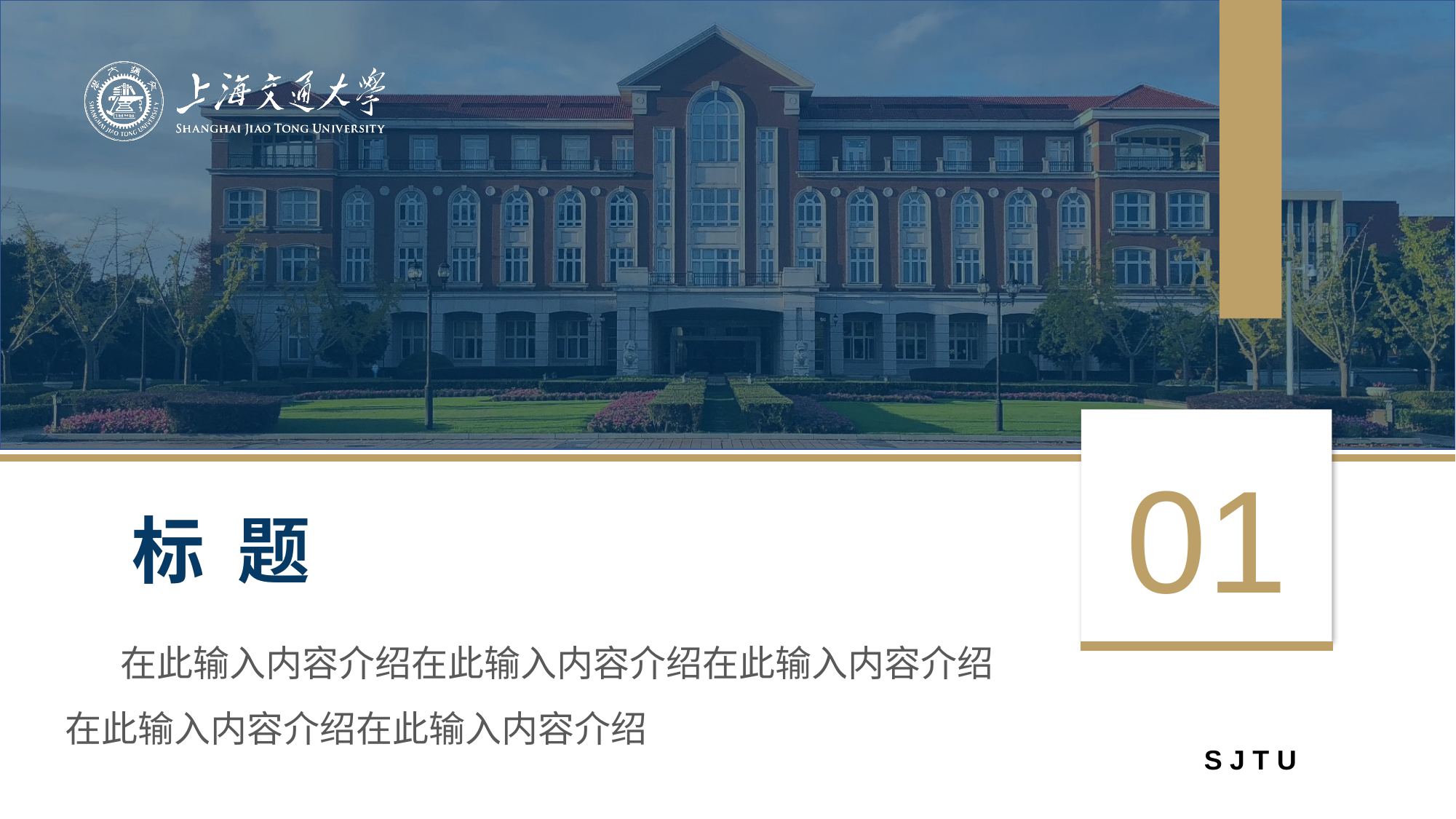

01

标  题
         在此输入内容介绍在此输入内容介绍在此输入内容介绍在此输入内容介绍在此输入内容介绍